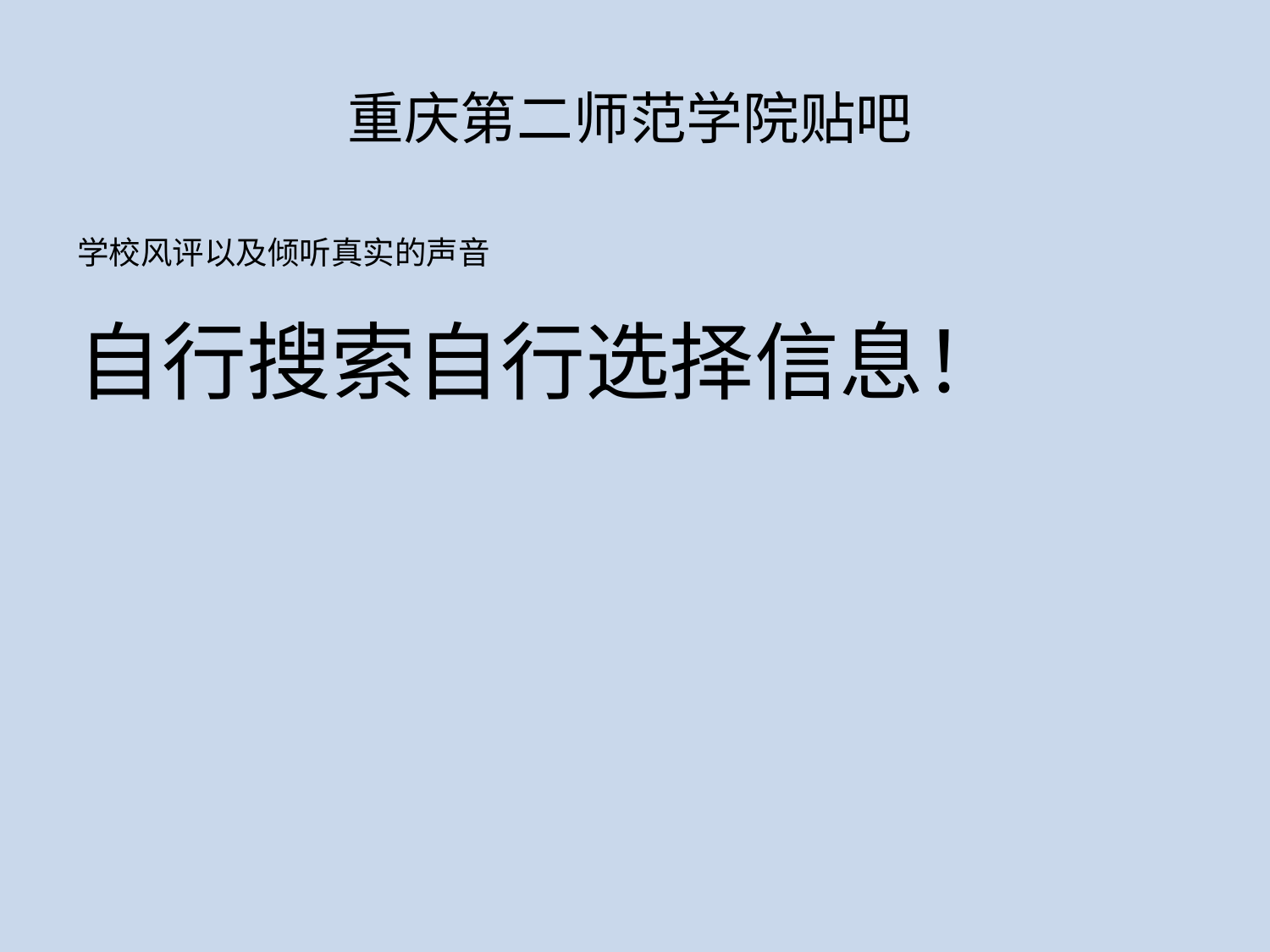

重庆第二师范学院贴吧

学校风评以及倾听真实的声音

自行搜索自行选择信息！